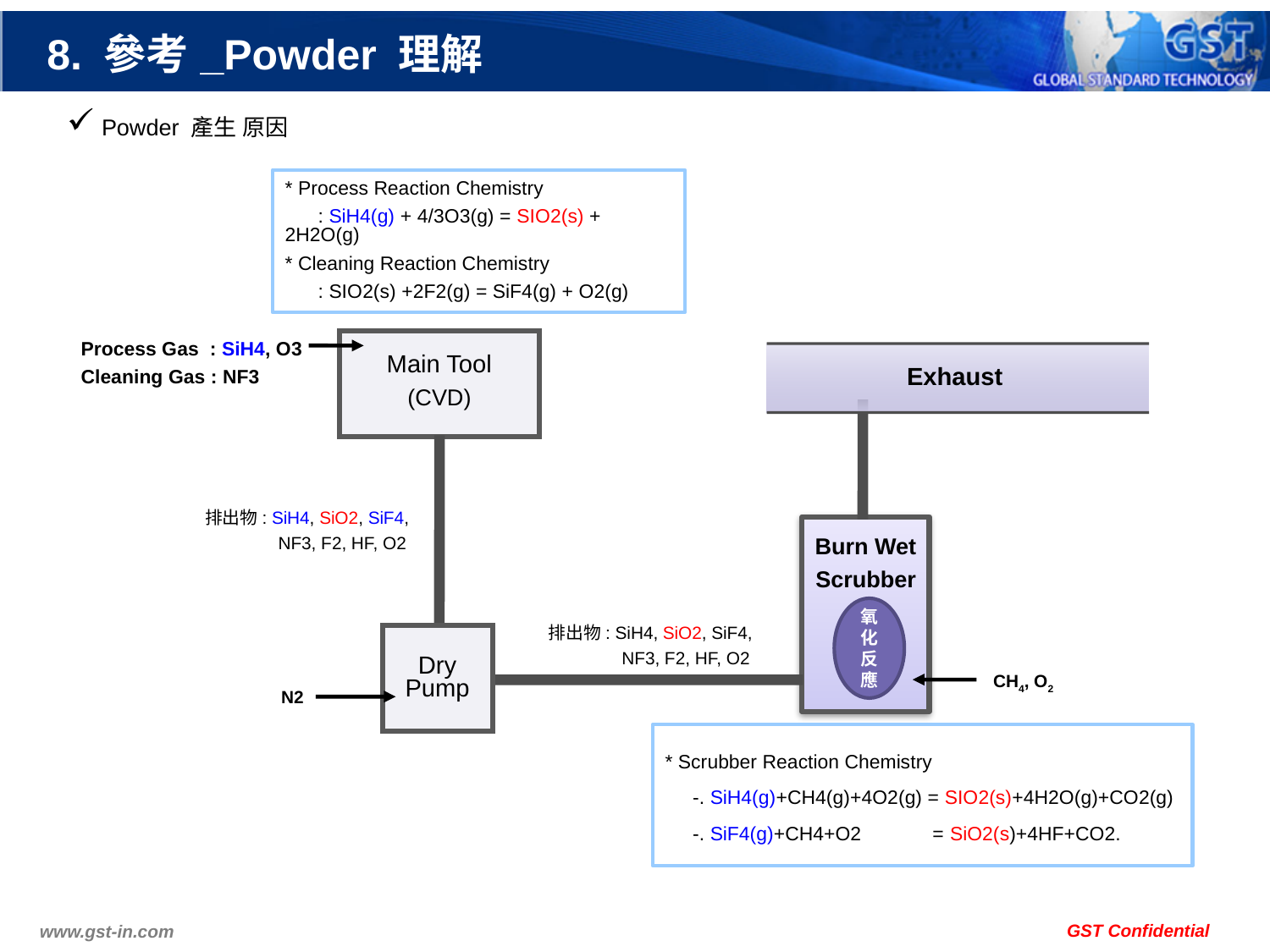

# 8. 參考_Powder 理解
 Powder 產生 原因
* Process Reaction Chemistry
      : SiH4(g) + 4/3O3(g) = SIO2(s) + 2H2O(g)
* Cleaning Reaction Chemistry
      : SIO2(s) +2F2(g) = SiF4(g) + O2(g)
Main Tool
(CVD)
Process Gas  : SiH4, O3
Cleaning Gas : NF3

Exhaust

排出物: SiH4, SiO2, SiF4,
               NF3, F2, HF, O2
Burn Wet
Scrubber
氧化反應
排出物: SiH4, SiO2, SiF4,
               NF3, F2, HF, O2
Dry Pump
CH4, O2

N2

* Scrubber Reaction Chemistry
     -. SiH4(g)+CH4(g)+4O2(g) = SIO2(s)+4H2O(g)+CO2(g)
     -. SiF4(g)+CH4+O2             = SiO2(s)+4HF+CO2.